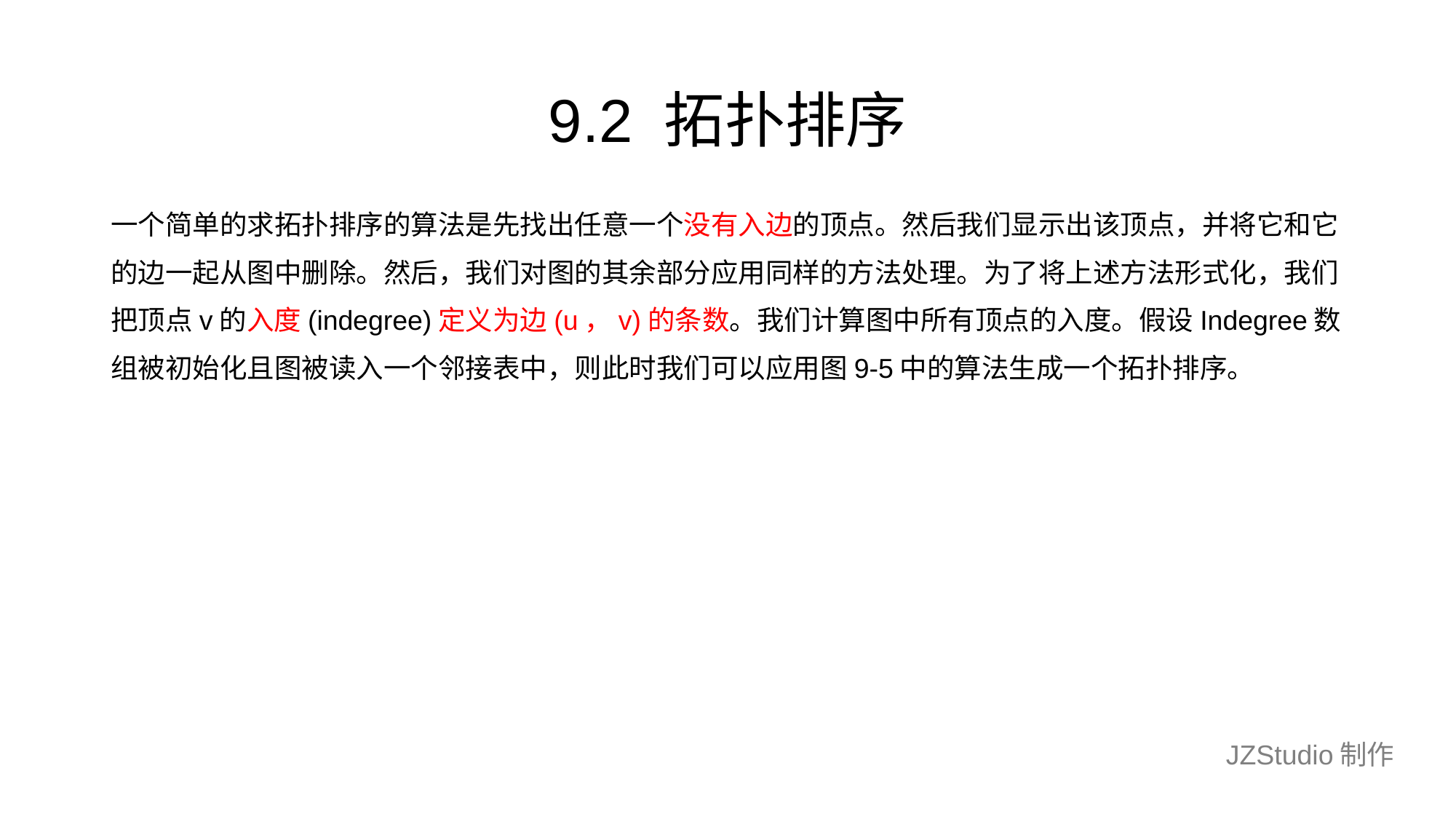

# 9.2 拓扑排序
一个简单的求拓扑排序的算法是先找出任意一个没有入边的顶点。然后我们显示出该顶点，并将它和它
的边一起从图中删除。然后，我们对图的其余部分应用同样的方法处理。为了将上述方法形式化，我们
把顶点v的入度(indegree)定义为边(u，v)的条数。我们计算图中所有顶点的入度。假设Indegree数
组被初始化且图被读入一个邻接表中，则此时我们可以应用图9-5中的算法生成一个拓扑排序。